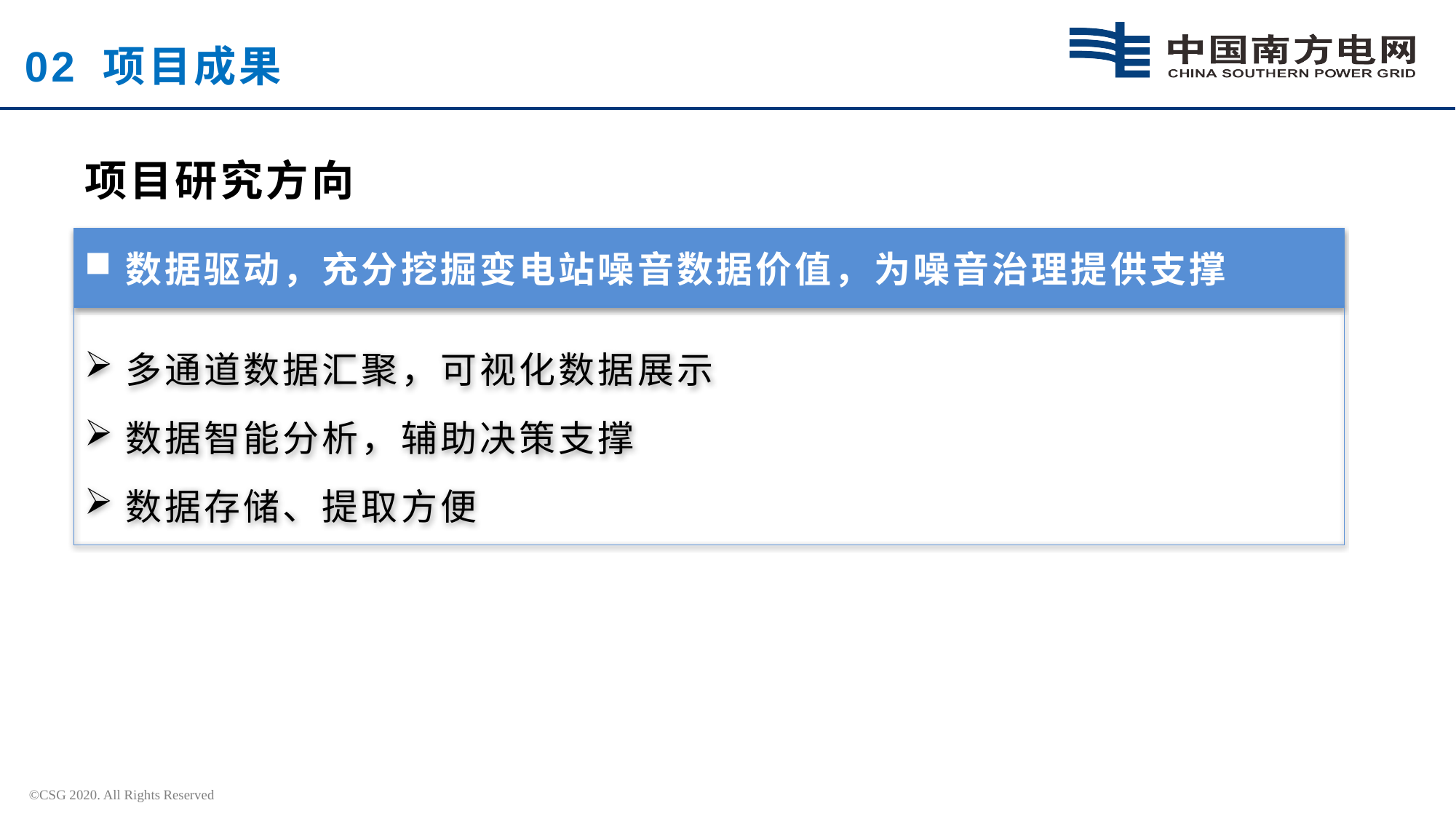

02 项目成果
项目研究方向
数据驱动，充分挖掘变电站噪音数据价值，为噪音治理提供支撑
多通道数据汇聚，可视化数据展示
数据智能分析，辅助决策支撑
数据存储、提取方便